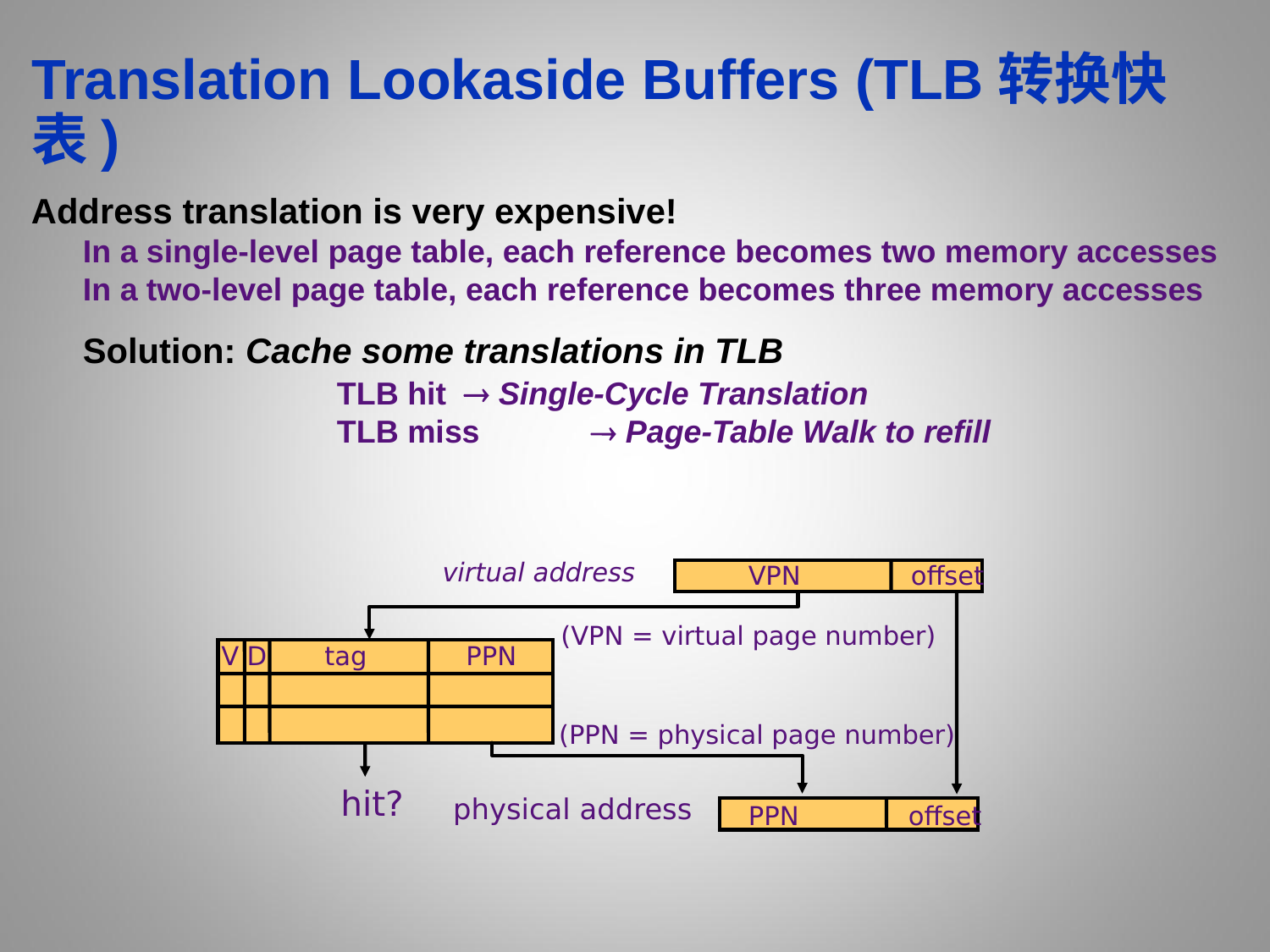

# Translation Lookaside Buffers (TLB转换快表)
Address translation is very expensive!
In a single-level page table, each reference becomes two memory accesses
In a two-level page table, each reference becomes three memory accesses

Solution: Cache some translations in TLB
		TLB hit	→ Single-Cycle Translation
	     	TLB miss 	→ Page-Table Walk to refill
virtual address
VPN   	      offset

(VPN = virtual page number)
V D       tag            PPN

(PPN = physical page number)

hit?
physical address
PPN	    offset